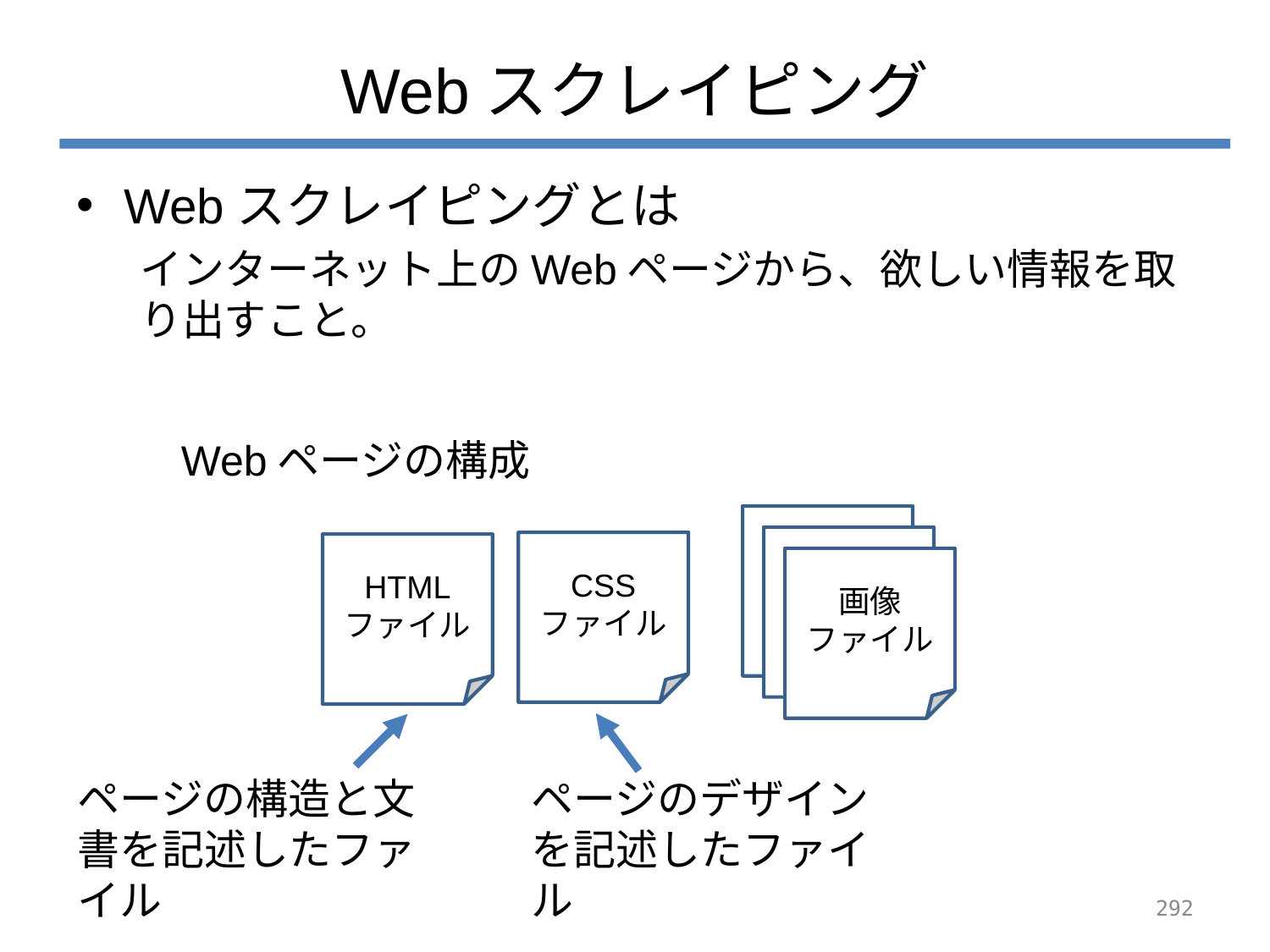

# Webスクレイピング
Webスクレイピングとは
インターネット上のWebページから、欲しい情報を取り出すこと。
Webページの構成

CSS
ファイル
HTML
ファイル
画像
ファイル
ページの構造と文書を記述したファイル
ページのデザインを記述したファイル
292